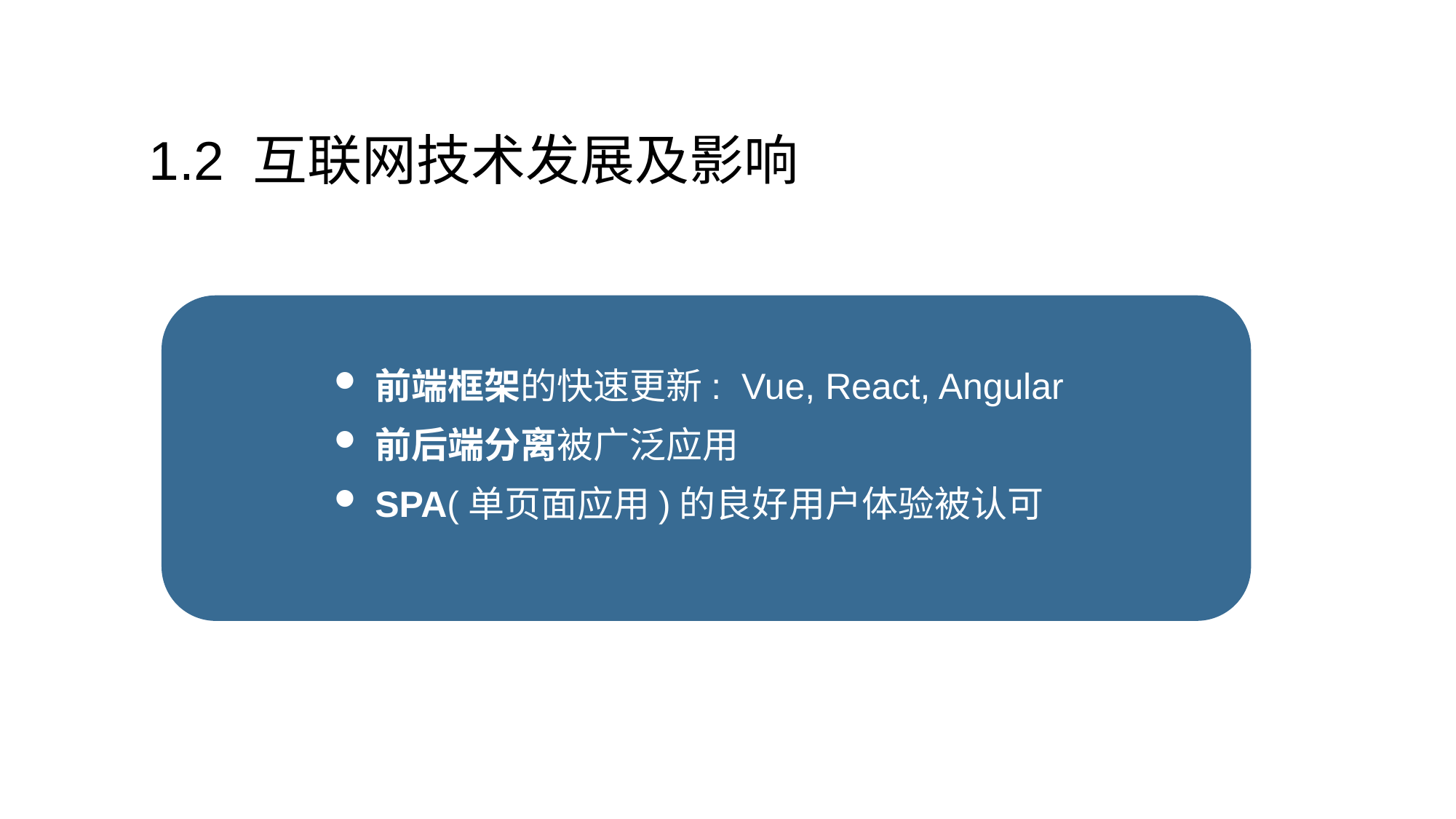

# 1.2 互联网技术发展及影响

前端框架的快速更新:  Vue, React, Angular
前后端分离被广泛应用
SPA(单页面应用)的良好用户体验被认可